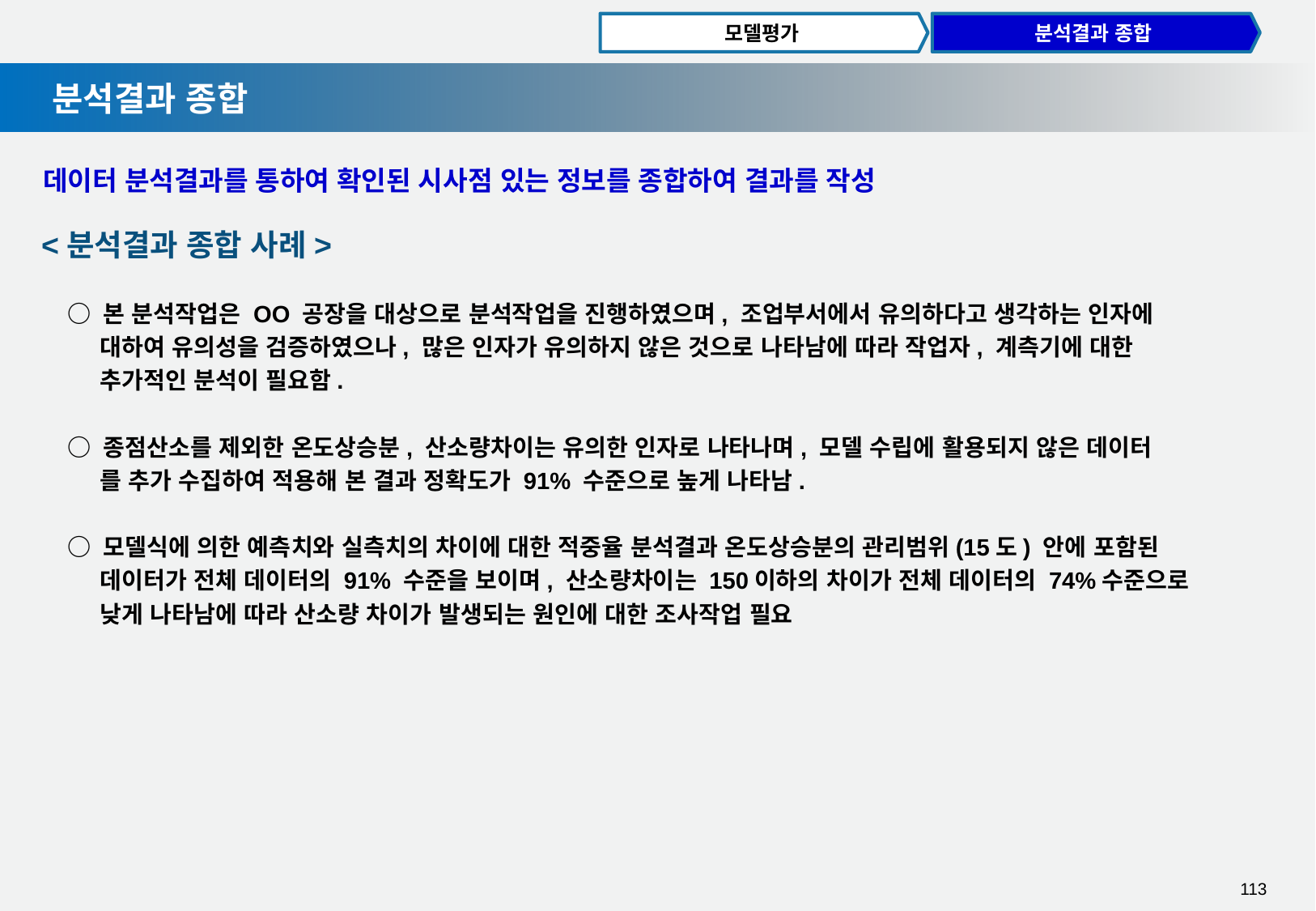

모델평가
분석결과 종합

분석결과 종합
데이터 분석결과를 통하여 확인된 시사점 있는 정보를 종합하여 결과를 작성
<분석결과 종합 사례>
○ 본 분석작업은 OO 공장을 대상으로 분석작업을 진행하였으며, 조업부서에서 유의하다고 생각하는 인자에
    대하여 유의성을 검증하였으나, 많은 인자가 유의하지 않은 것으로 나타남에 따라 작업자, 계측기에 대한
    추가적인 분석이 필요함.

○ 종점산소를 제외한 온도상승분, 산소량차이는 유의한 인자로 나타나며, 모델 수립에 활용되지 않은 데이터
    를 추가 수집하여 적용해 본 결과 정확도가 91% 수준으로 높게 나타남.

○ 모델식에 의한 예측치와 실측치의 차이에 대한 적중율 분석결과 온도상승분의 관리범위(15도) 안에 포함된
    데이터가 전체 데이터의 91% 수준을 보이며, 산소량차이는 150이하의 차이가 전체 데이터의 74%수준으로
    낮게 나타남에 따라 산소량 차이가 발생되는 원인에 대한 조사작업 필요

113